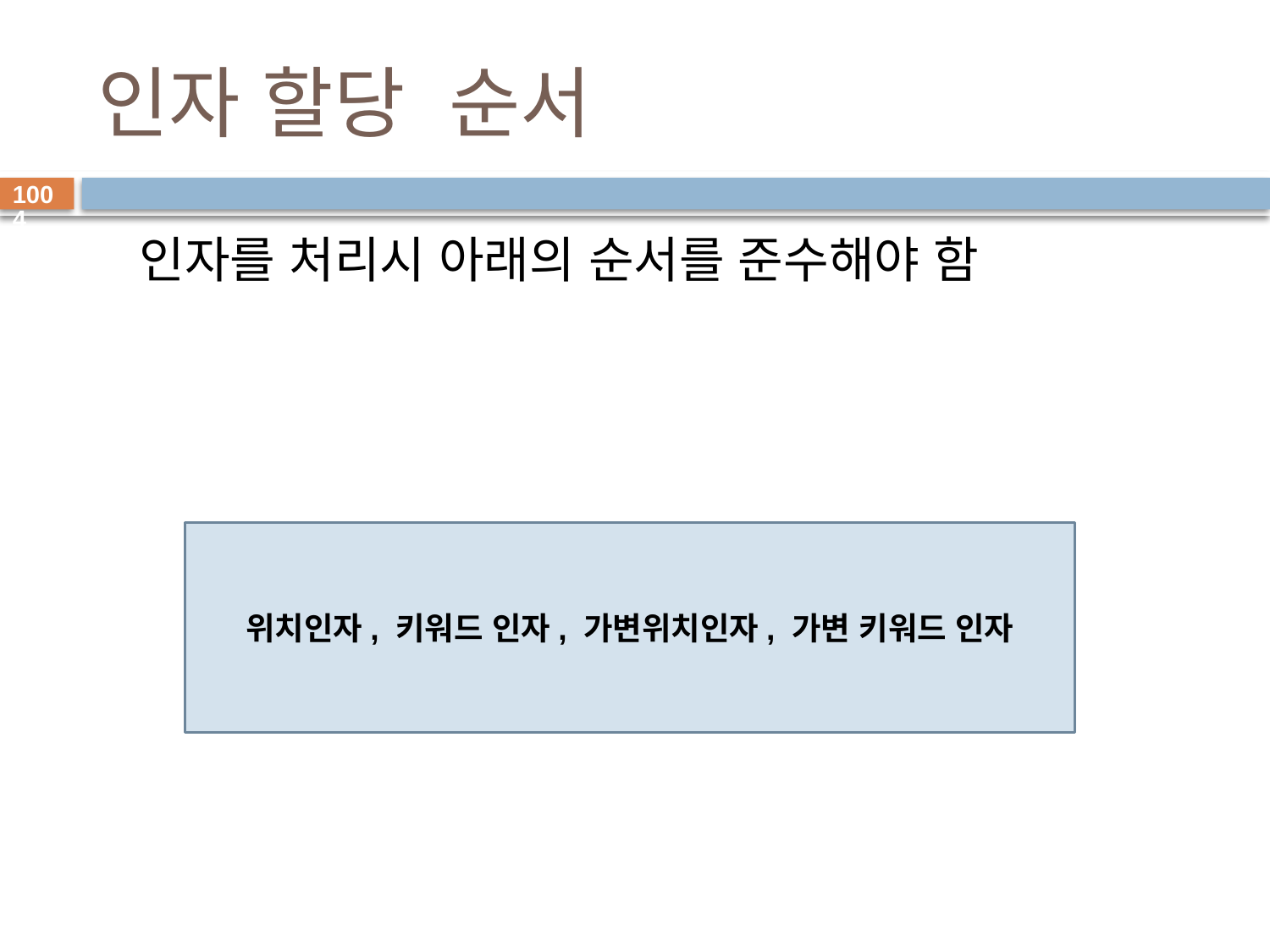

# 인자 할당  순서
1004
인자를 처리시 아래의 순서를 준수해야 함
위치인자, 키워드 인자, 가변위치인자, 가변 키워드 인자